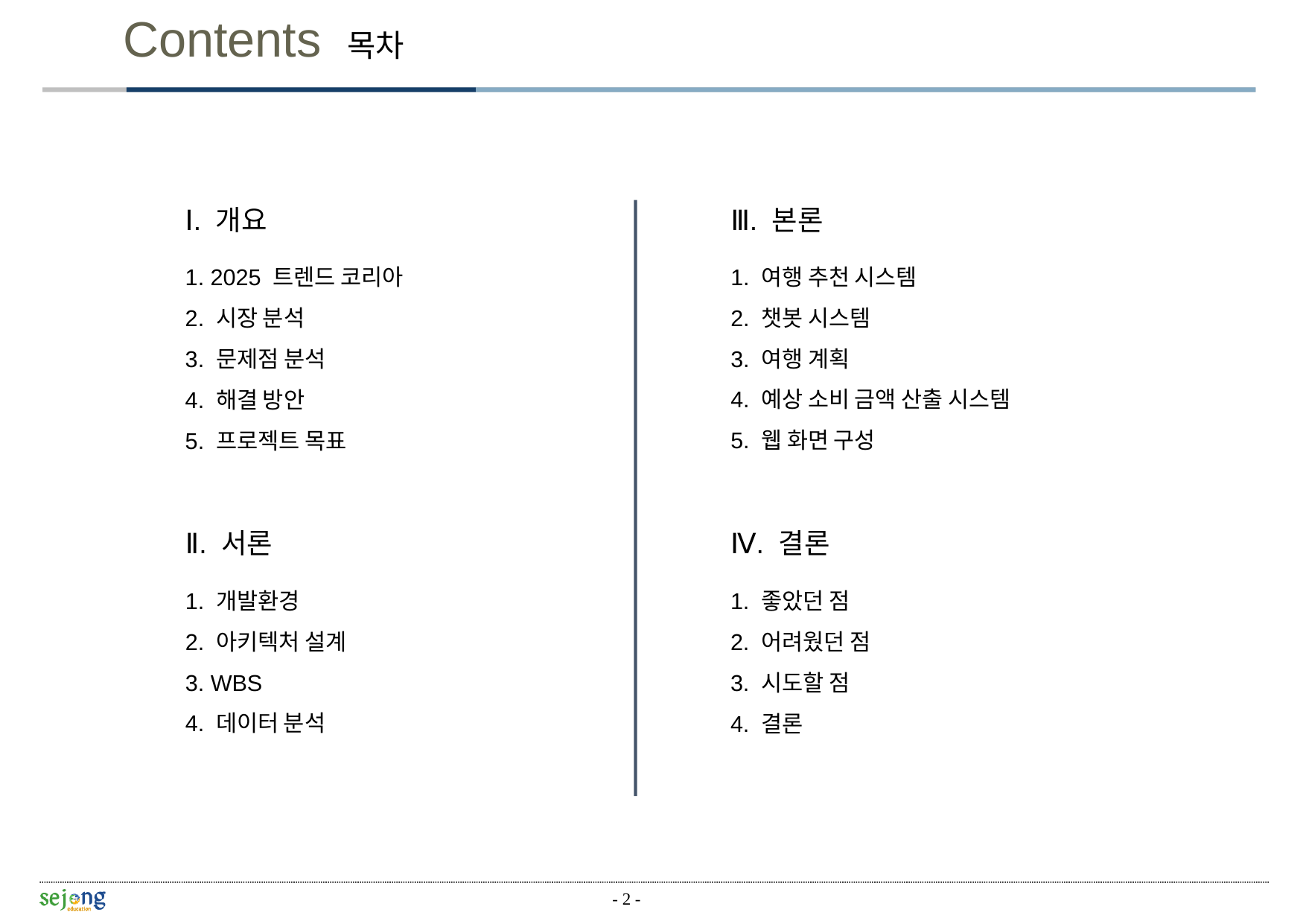

Contents 목차
Ⅰ. 개요
1. 2025 트렌드 코리아
2. 시장 분석
3. 문제점 분석
4. 해결 방안
5. 프로젝트 목표
Ⅲ. 본론
1. 여행 추천 시스템
2. 챗봇 시스템
3. 여행 계획
4. 예상 소비 금액 산출 시스템
5. 웹 화면 구성

Ⅱ. 서론
1. 개발환경
2. 아키텍처 설계
3. WBS
4. 데이터 분석
Ⅳ. 결론
1. 좋았던 점
2. 어려웠던 점
3. 시도할 점
4. 결론